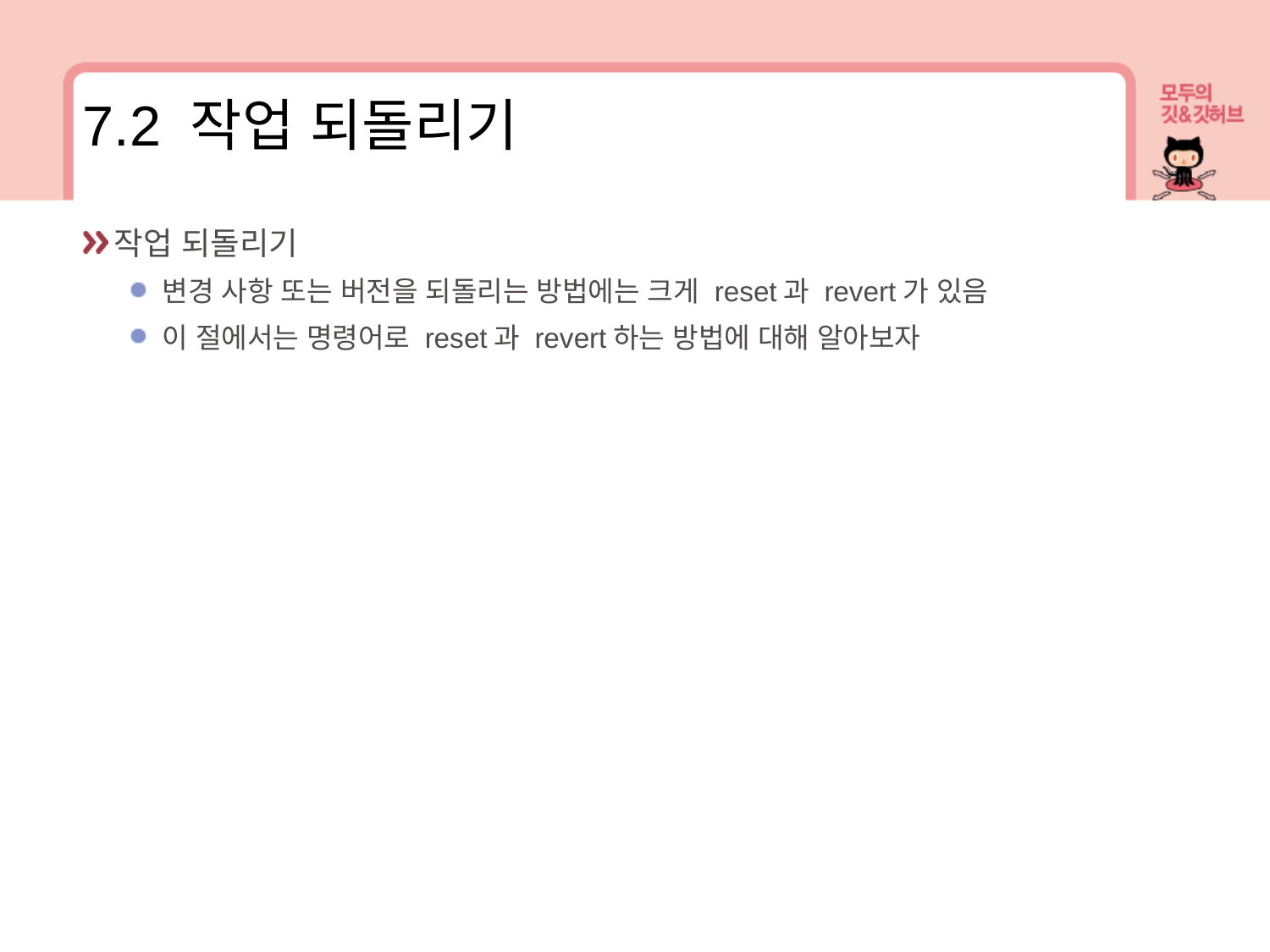

7.2 작업 되돌리기
작업 되돌리기
변경 사항 또는 버전을 되돌리는 방법에는 크게 reset과 revert가 있음
이 절에서는 명령어로 reset과 revert하는 방법에 대해 알아보자